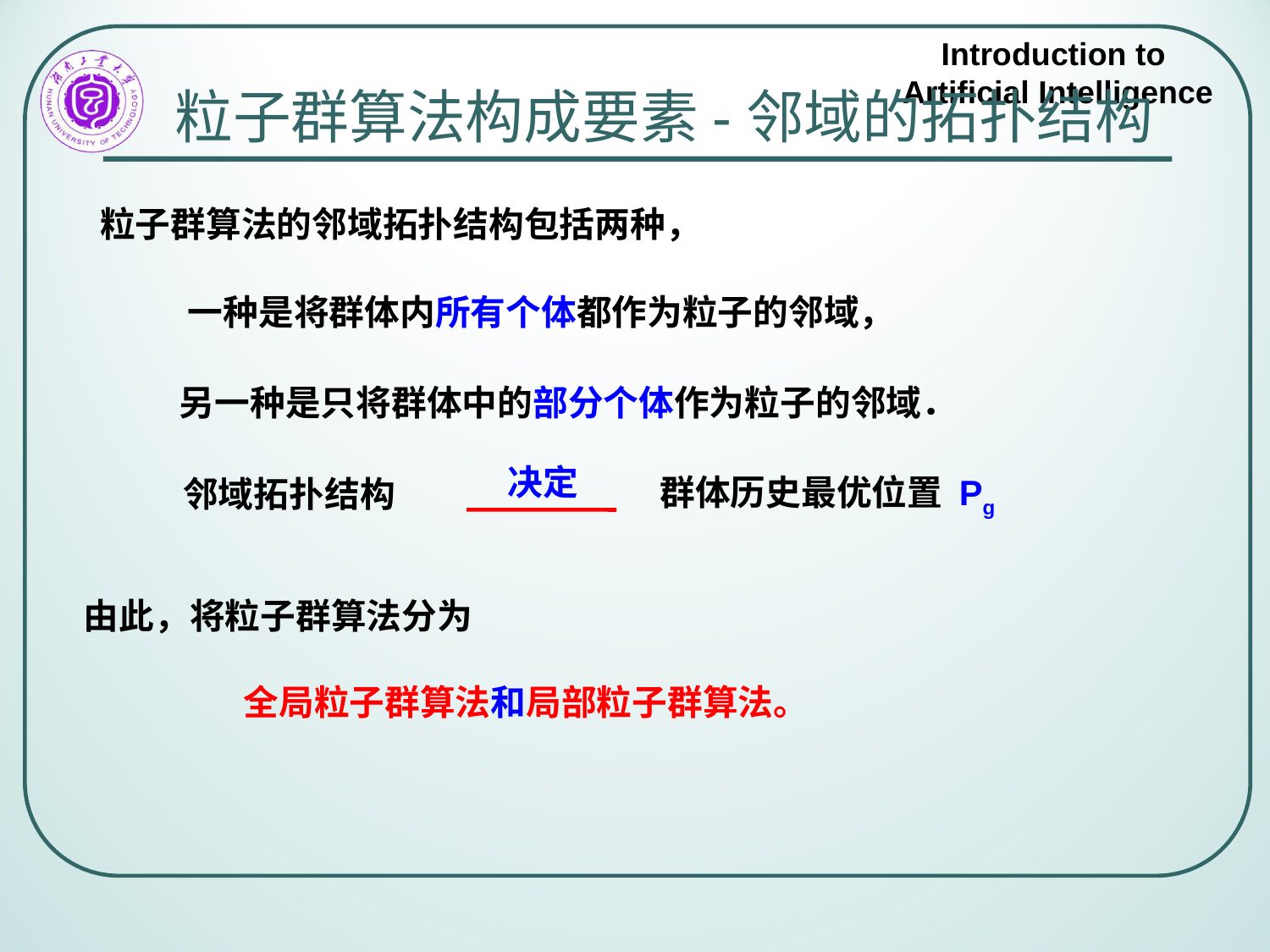

# 粒子群算法构成要素-邻域的拓扑结构
粒子群算法的邻域拓扑结构包括两种，
一种是将群体内所有个体都作为粒子的邻域，
另一种是只将群体中的部分个体作为粒子的邻域．
决定
 群体历史最优位置 Pg
邻域拓扑结构

由此，将粒子群算法分为
全局粒子群算法和局部粒子群算法。